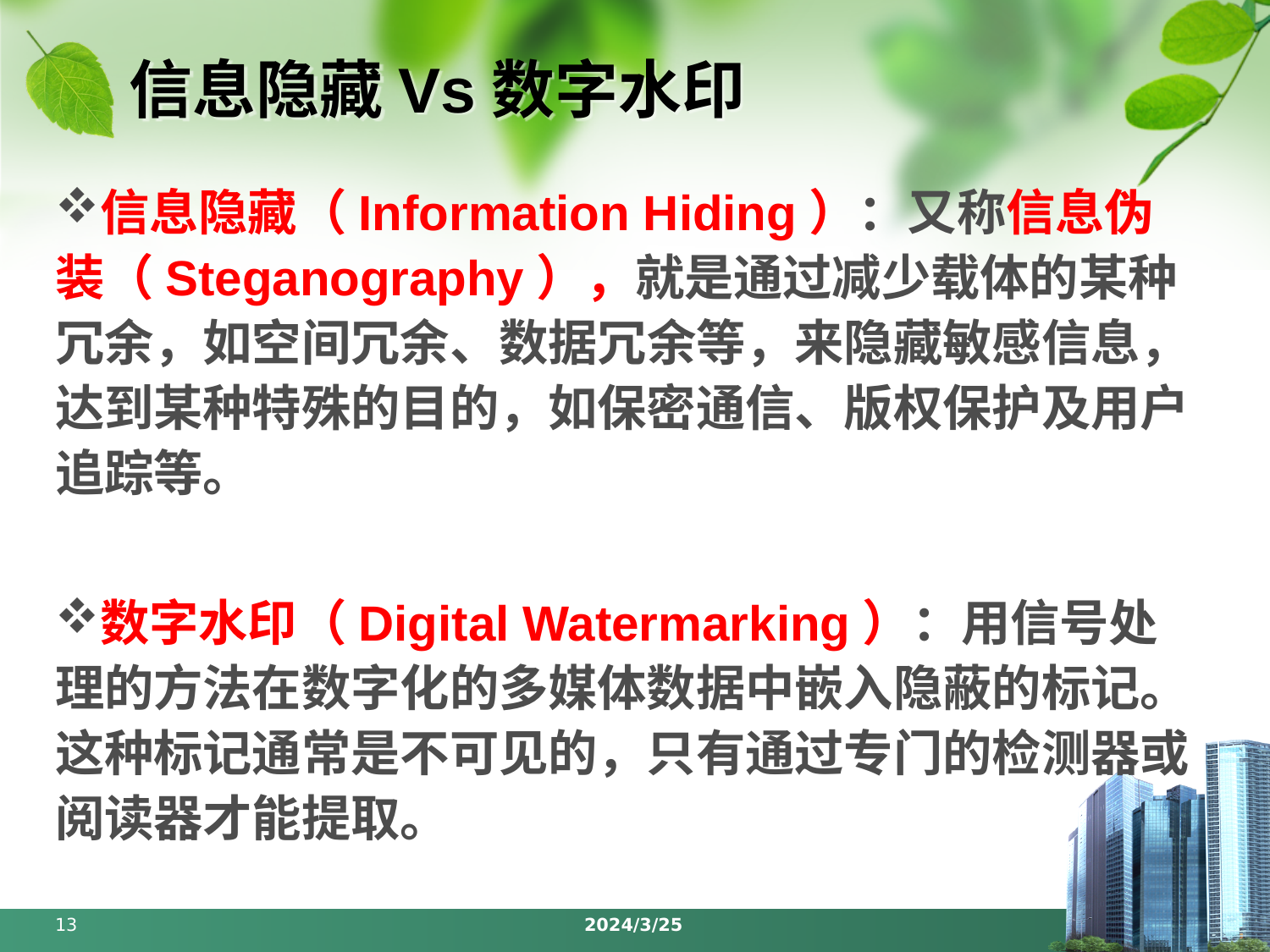

# 信息隐藏Vs数字水印
信息隐藏（Information Hiding）：又称信息伪装（Steganography），就是通过减少载体的某种冗余，如空间冗余、数据冗余等，来隐藏敏感信息，达到某种特殊的目的，如保密通信、版权保护及用户追踪等。

数字水印（Digital Watermarking）：用信号处理的方法在数字化的多媒体数据中嵌入隐蔽的标记。这种标记通常是不可见的，只有通过专门的检测器或阅读器才能提取。
13
2024/3/25